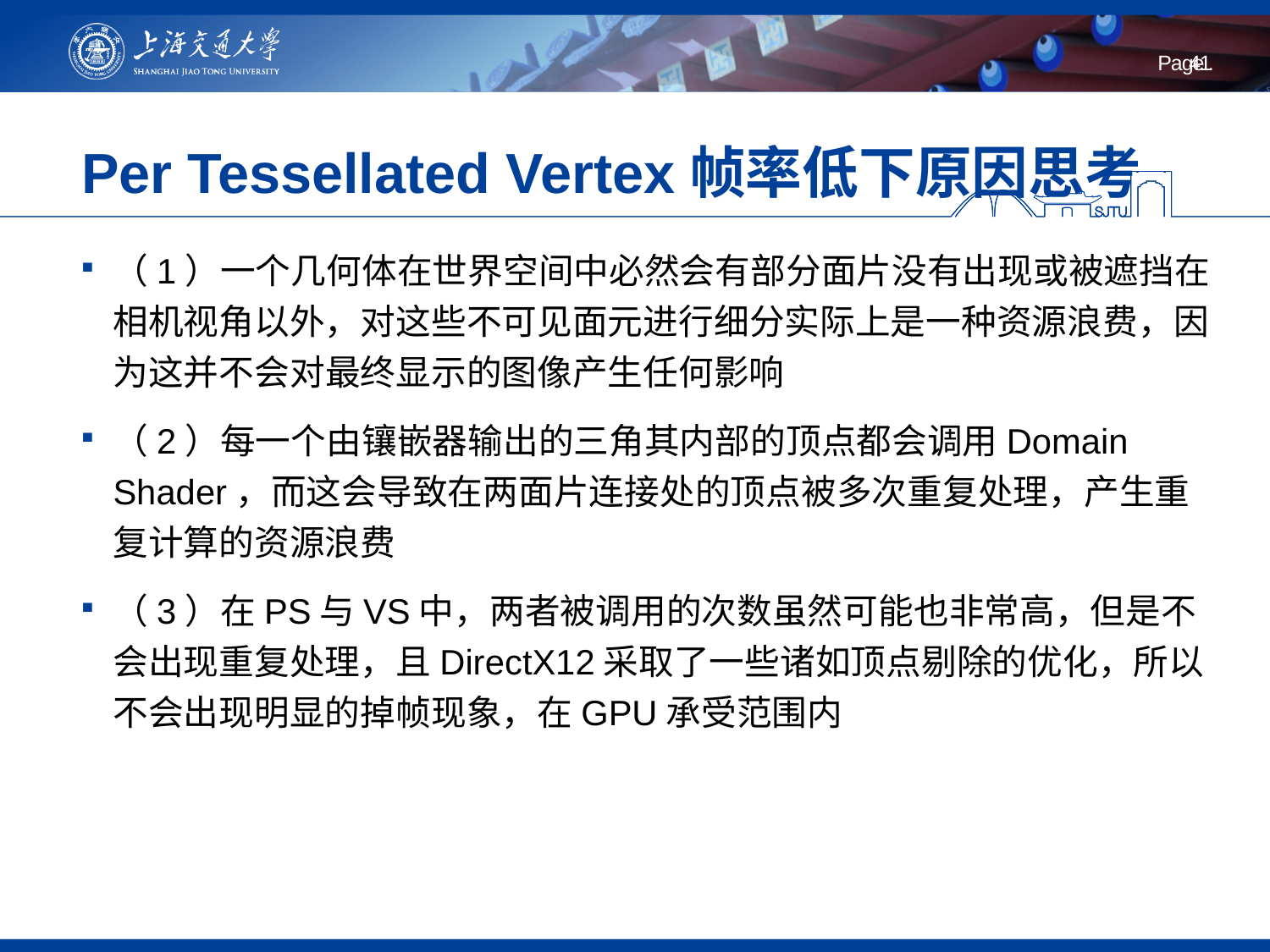

# Per Tessellated Vertex帧率低下原因思考
（1）一个几何体在世界空间中必然会有部分面片没有出现或被遮挡在相机视角以外，对这些不可见面元进行细分实际上是一种资源浪费，因为这并不会对最终显示的图像产生任何影响
（2）每一个由镶嵌器输出的三角其内部的顶点都会调用Domain Shader，而这会导致在两面片连接处的顶点被多次重复处理，产生重复计算的资源浪费
（3）在PS与VS中，两者被调用的次数虽然可能也非常高，但是不会出现重复处理，且DirectX12采取了一些诸如顶点剔除的优化，所以不会出现明显的掉帧现象，在GPU承受范围内